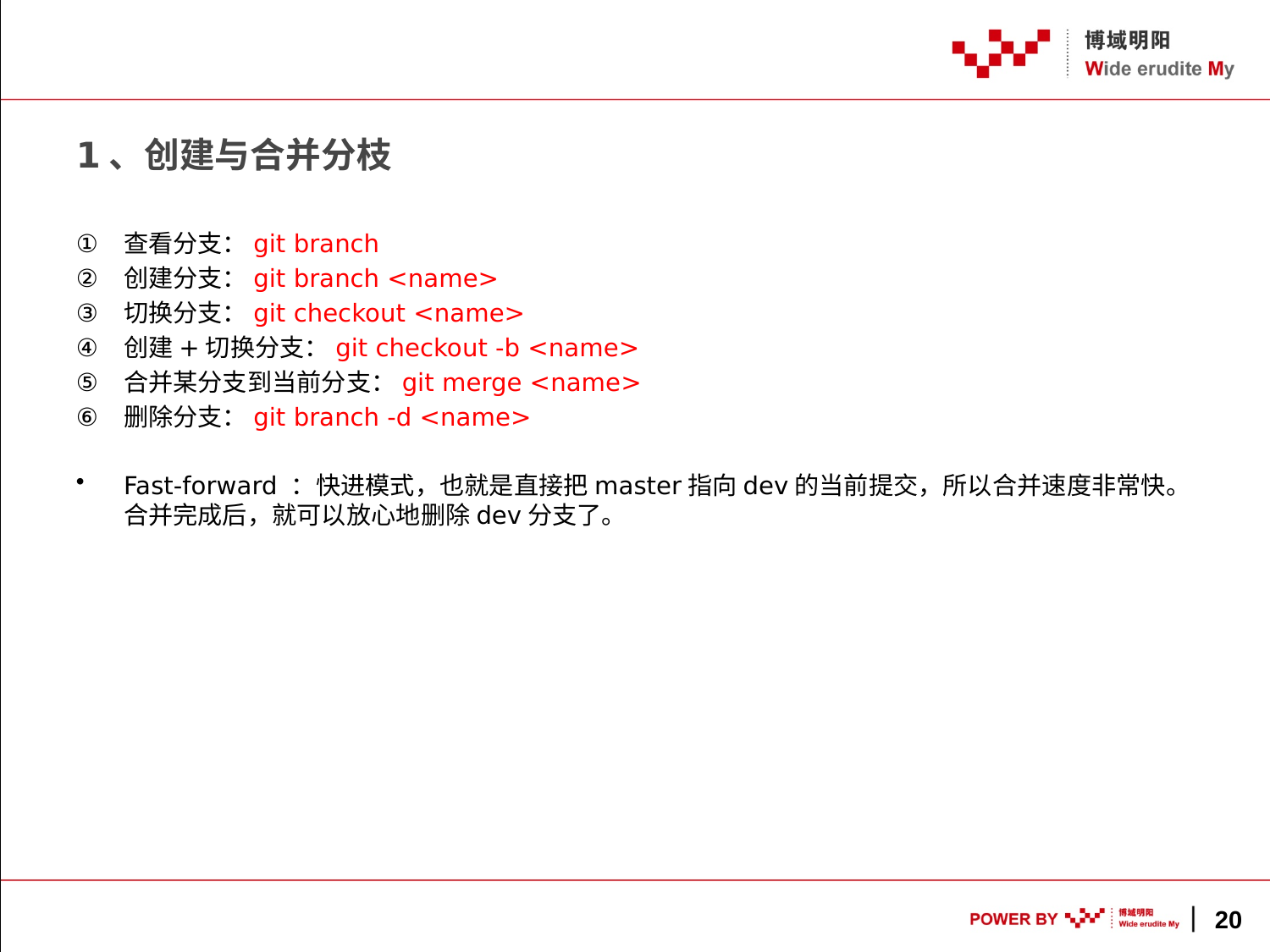

# 1、创建与合并分枝
查看分支：git branch
创建分支：git branch <name>
切换分支：git checkout <name>
创建+切换分支：git checkout -b <name>
合并某分支到当前分支：git merge <name>
删除分支：git branch -d <name>

Fast-forward ：快进模式，也就是直接把master指向dev的当前提交，所以合并速度非常快。合并完成后，就可以放心地删除dev分支了。

20